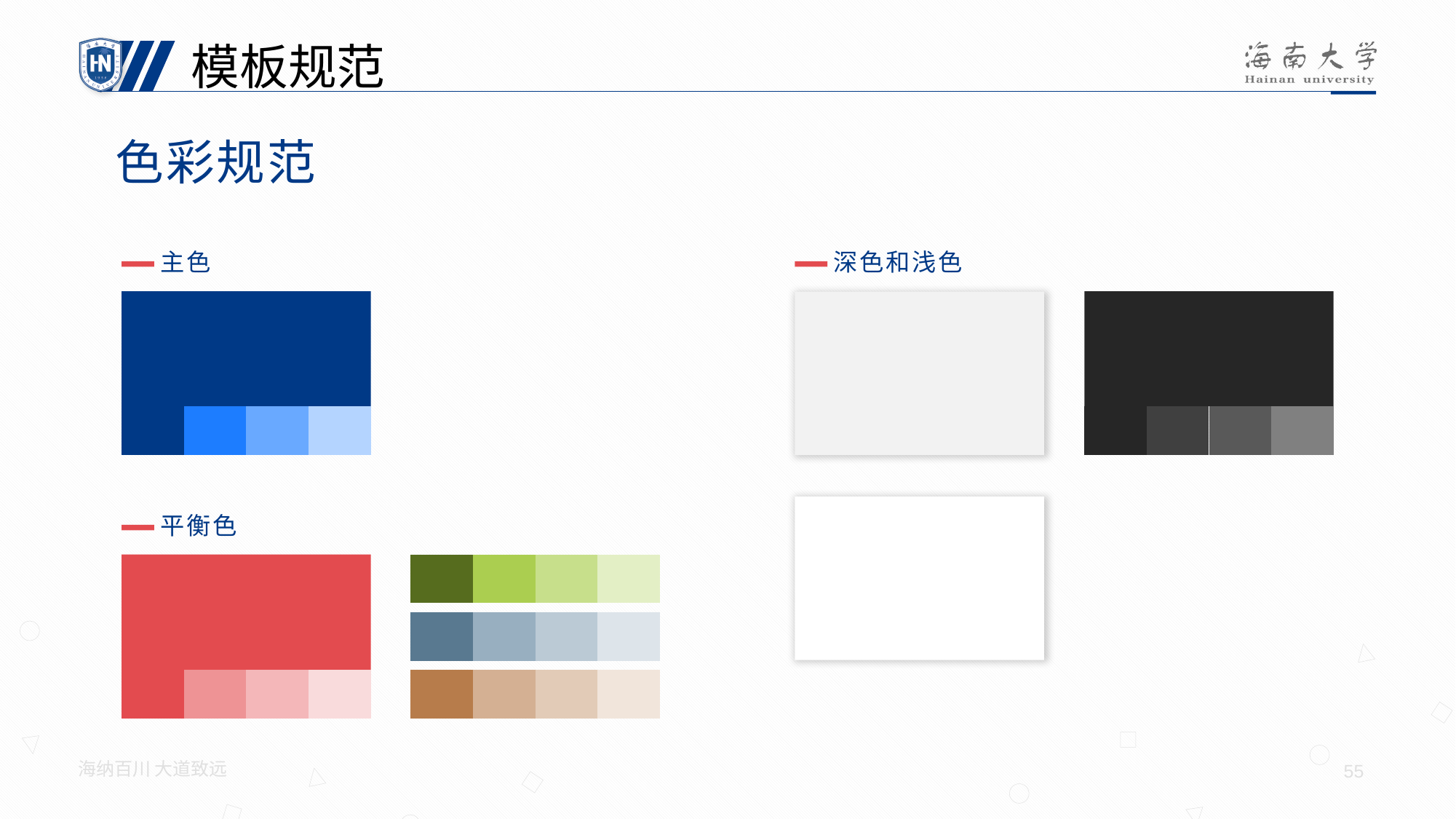

模板规范
色彩规范
主色
深色和浅色

平衡色

海纳百川 大道致远
55